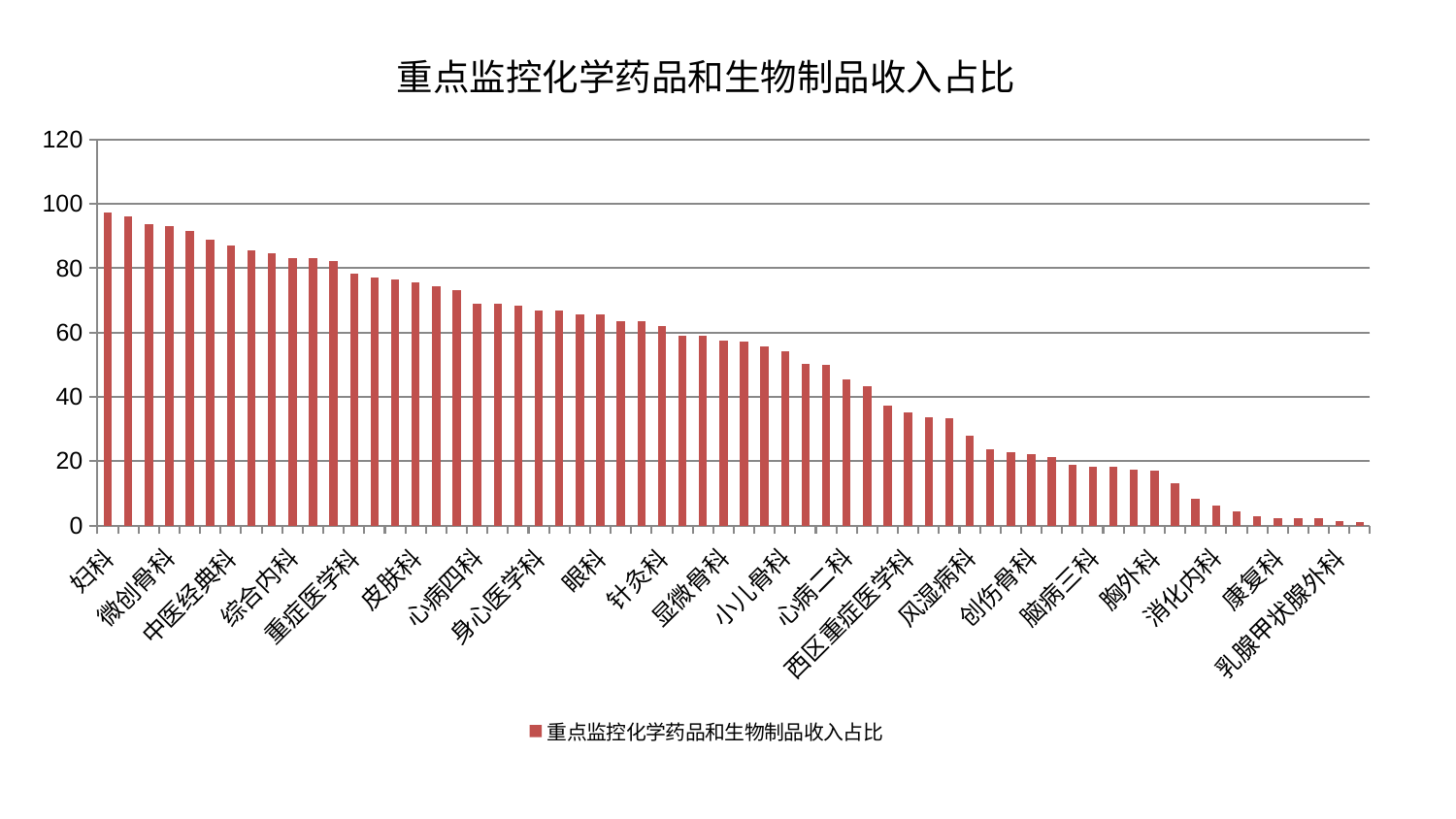

### Chart: 重点监控化学药品和生物制品收入占比

| Category | 重点监控化学药品和生物制品收入占比 |
|---|---|
| 妇科 | 97.46857486444127 |
| 儿科 | 96.23481189079952 |
| 治未病中心 | 93.75480917226167 |
| 微创骨科 | 93.03265156229199 |
| 小儿推拿科 | 91.70994415532275 |
| 呼吸内科 | 88.95579972285879 |
| 中医经典科 | 87.11306719221552 |
| 内分泌科 | 85.52801762682105 |
| 肛肠科 | 84.63758128757608 |
| 综合内科 | 83.2580912895609 |
| 神经内科 | 83.11082121224243 |
| 中医外治中心 | 82.25576454783207 |
| 重症医学科 | 78.37446117790259 |
| 口腔科 | 77.03115725980982 |
| 耳鼻喉科 | 76.50869699856871 |
| 皮肤科 | 75.6493245087058 |
| 老年医学科 | 74.51674753944253 |
| 妇科妇二科合并 | 73.07432279129564 |
| 心病四科 | 69.02573586673135 |
| 周围血管科 | 69.01948769371859 |
| 肾脏内科 | 68.4925785146824 |
| 身心医学科 | 66.83918551382364 |
| 肝病科 | 66.78522640838251 |
| 骨科 | 65.78117214058794 |
| 眼科 | 65.62622170415493 |
| 东区肾病科 | 63.61595735232166 |
| 运动损伤骨科 | 63.46241822708434 |
| 针灸科 | 62.025922698947845 |
| 妇二科 | 59.14668361183628 |
| 脑病一科 | 58.909632377799895 |
| 显微骨科 | 57.605358343577386 |
| 肿瘤内科 | 57.23604014584234 |
| 产科 | 55.836584922639034 |
| 小儿骨科 | 54.33050693083923 |
| 脊柱骨科 | 50.39115635113409 |
| 心病一科 | 49.95313000778534 |
| 心病二科 | 45.42508780741532 |
| 血液科 | 43.37732115464159 |
| 肝胆外科 | 37.143088789302304 |
| 西区重症医学科 | 35.255665465999876 |
| 脑病二科 | 33.605540755460424 |
| 肾病科 | 33.198882559081035 |
| 风湿病科 | 27.87402117969222 |
| 推拿科 | 23.733555460042055 |
| 心血管内科 | 22.868955549091453 |
| 创伤骨科 | 22.05854992398244 |
| 美容皮肤科 | 21.190351697725873 |
| 脾胃病科 | 18.775710321502736 |
| 脑病三科 | 18.21410143456521 |
| 医院 | 18.136579521931683 |
| 心病三科 | 17.415319013292894 |
| 胸外科 | 17.081306050844947 |
| 关节骨科 | 12.983391157221579 |
| 东区重症医学科 | 8.289788554985256 |
| 消化内科 | 6.282494804897043 |
| 神经外科 | 4.489016721986561 |
| 男科 | 2.8531643896400727 |
| 康复科 | 2.4157383066518268 |
| 脾胃科消化科合并 | 2.3332889868773465 |
| 泌尿外科 | 2.31158873732078 |
| 乳腺甲状腺外科 | 1.4476898260876947 |
| 普通外科 | 1.128550482192825 |
259